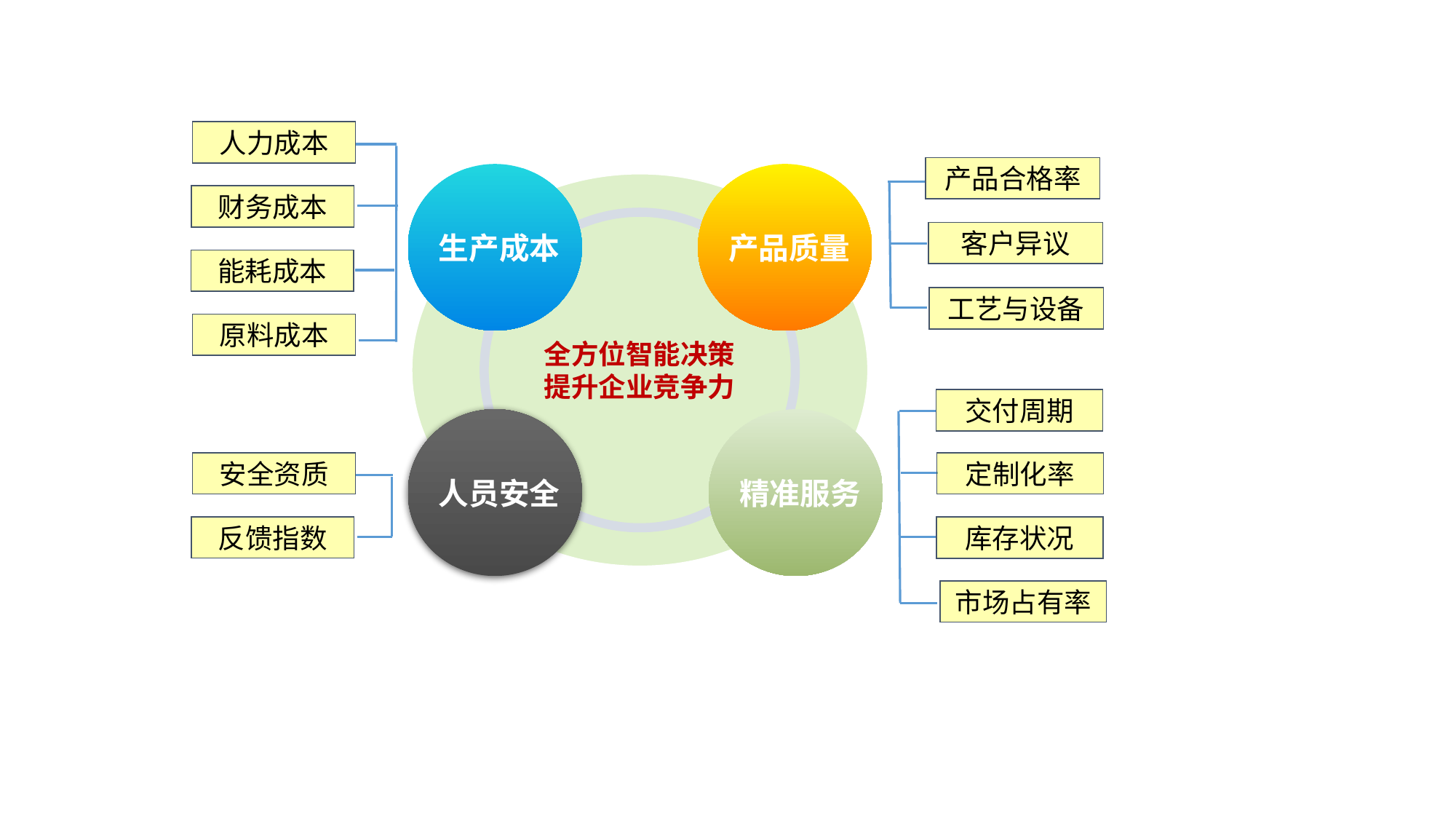

人力成本
产品合格率
生产成本
产品质量

财务成本
全方位智能决策
提升企业竞争力
客户异议
能耗成本
工艺与设备
原料成本
交付周期
精准服务
人员安全
安全资质
定制化率
反馈指数
库存状况
市场占有率